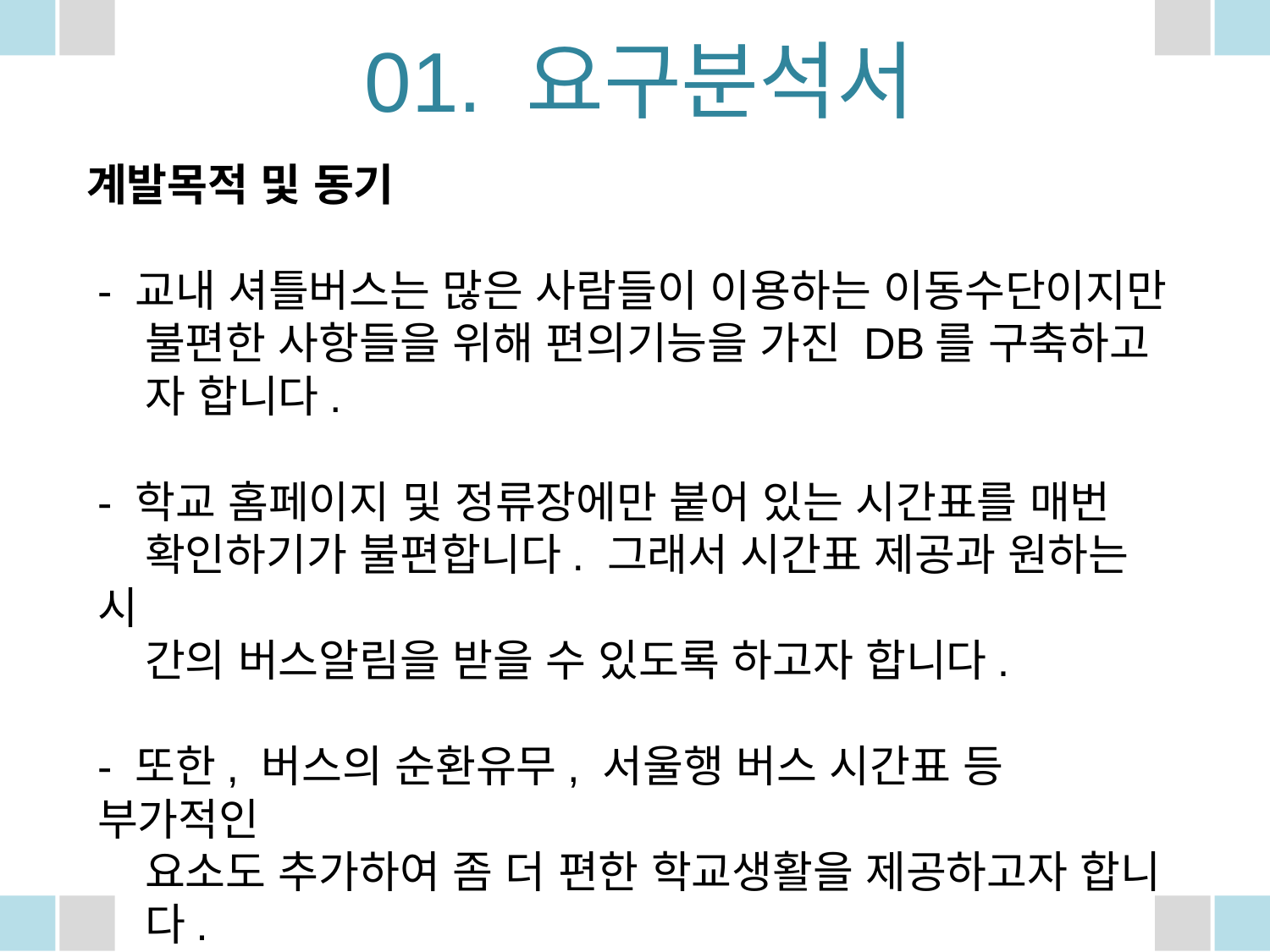

01. 요구분석서
계발목적 및 동기
- 교내 셔틀버스는 많은 사람들이 이용하는 이동수단이지만
   불편한 사항들을 위해 편의기능을 가진 DB를 구축하고
   자 합니다.

- 학교 홈페이지 및 정류장에만 붙어 있는 시간표를 매번
   확인하기가 불편합니다. 그래서 시간표 제공과 원하는 시
   간의 버스알림을 받을 수 있도록 하고자 합니다.

- 또한, 버스의 순환유무, 서울행 버스 시간표 등 부가적인
   요소도 추가하여 좀 더 편한 학교생활을 제공하고자 합니
   다.